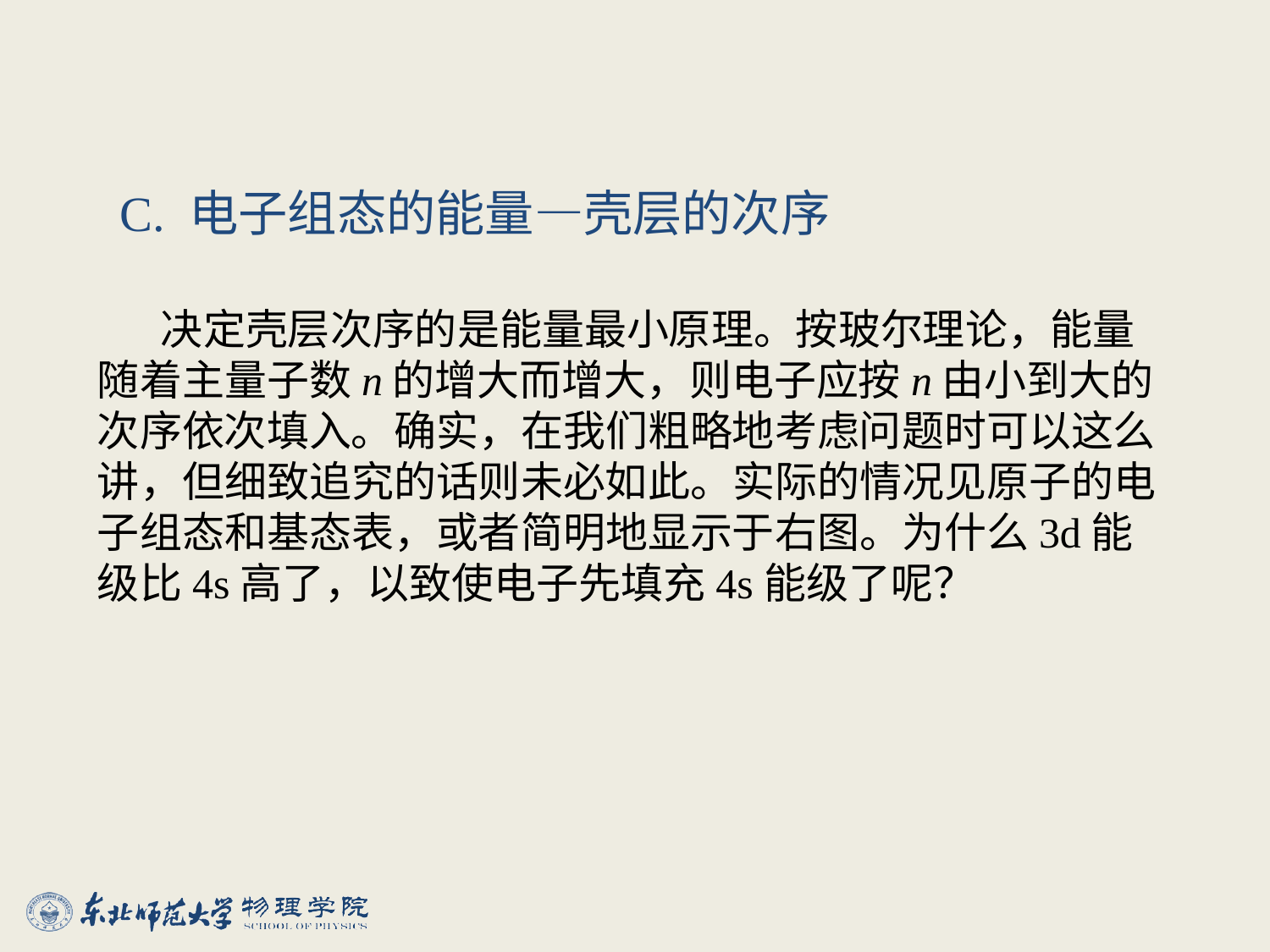

C. 电子组态的能量—壳层的次序
决定壳层次序的是能量最小原理。按玻尔理论，能量随着主量子数n的增大而增大，则电子应按n由小到大的次序依次填入。确实，在我们粗略地考虑问题时可以这么讲，但细致追究的话则未必如此。实际的情况见原子的电子组态和基态表，或者简明地显示于右图。为什么3d能级比4s高了，以致使电子先填充4s能级了呢？